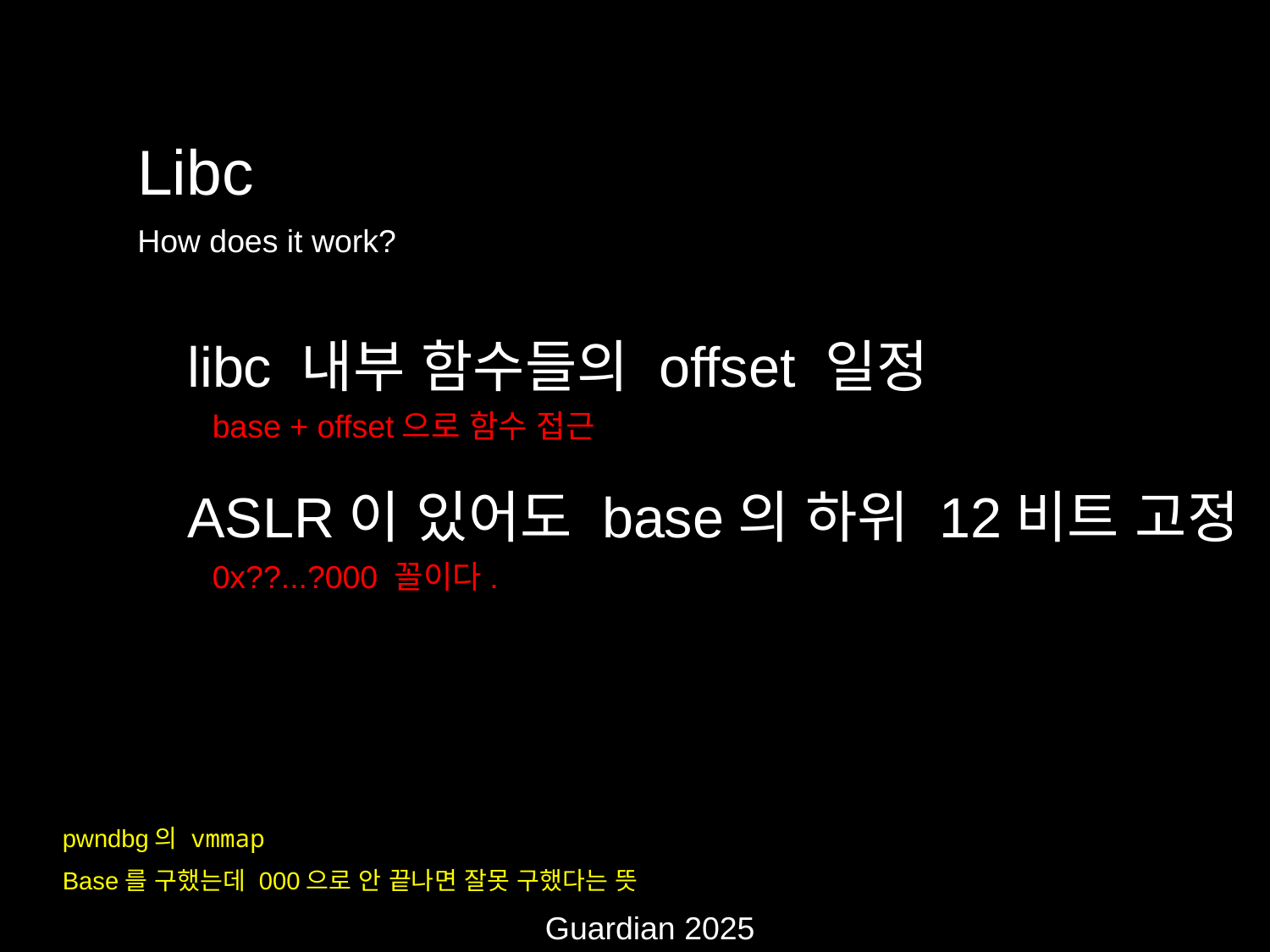

Libc
How does it work?
libc 내부 함수들의 offset 일정
base + offset으로 함수 접근
ASLR이 있어도 base의 하위 12비트 고정
0x??...?000 꼴이다.
pwndbg의 vmmap
Base를 구했는데 000으로 안 끝나면 잘못 구했다는 뜻